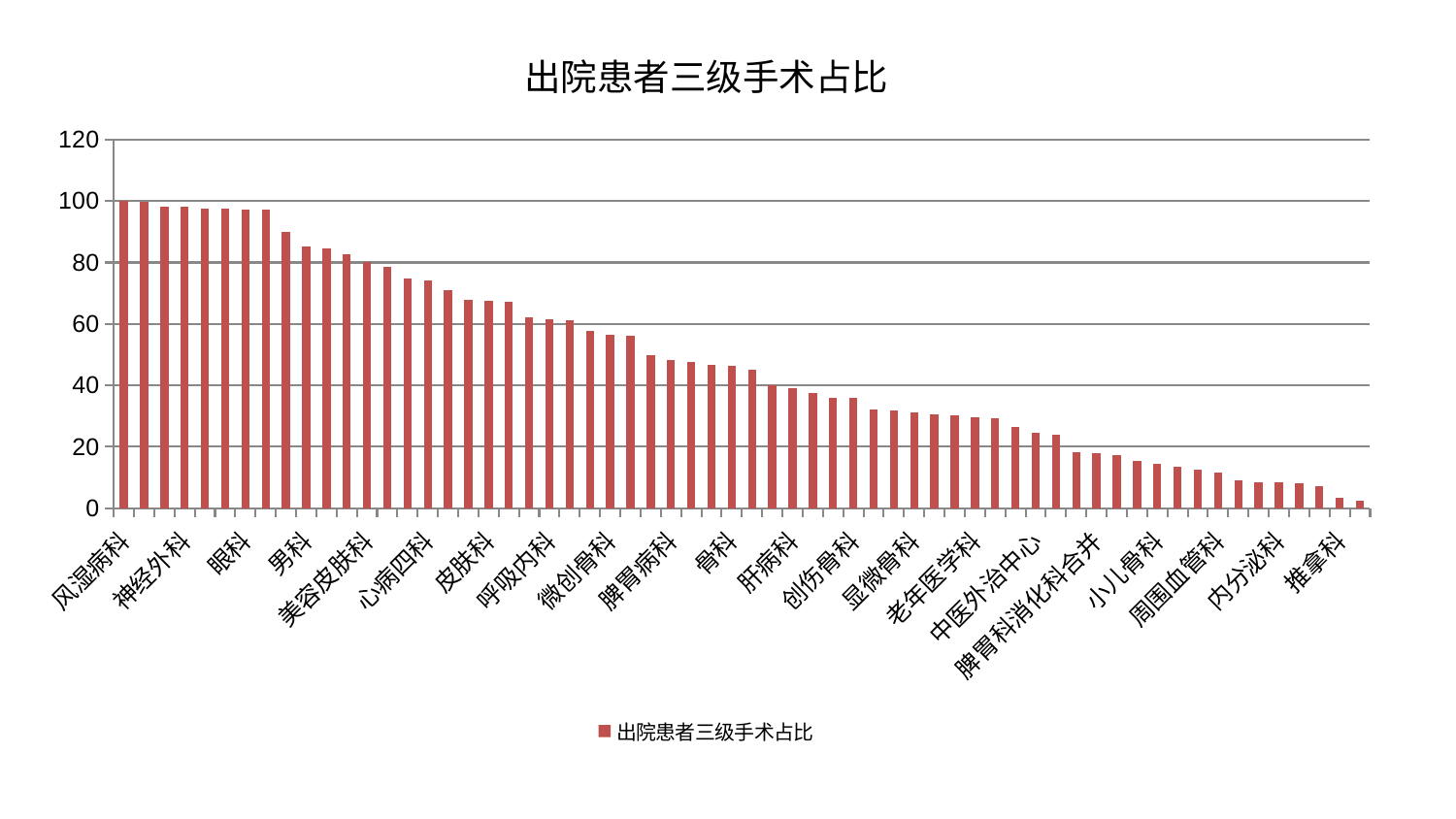

### Chart: 出院患者三级手术占比

| Category | 出院患者三级手术占比 |
|---|---|
| 风湿病科 | 100.0 |
| 耳鼻喉科 | 99.68354830995959 |
| 关节骨科 | 98.13673405659438 |
| 神经外科 | 98.08468108352682 |
| 妇科 | 97.51773922706576 |
| 神经内科 | 97.47628015185843 |
| 眼科 | 97.25165907943548 |
| 儿科 | 97.08257888006281 |
| 消化内科 | 89.95326855756639 |
| 男科 | 85.34236179381135 |
| 东区重症医学科 | 84.62181096524985 |
| 口腔科 | 82.78001785430034 |
| 美容皮肤科 | 80.11278269139316 |
| 乳腺甲状腺外科 | 78.7378287301188 |
| 肿瘤内科 | 74.70407989547375 |
| 心病四科 | 74.052284394207 |
| 身心医学科 | 71.03016483624302 |
| 治未病中心 | 67.92338688175164 |
| 皮肤科 | 67.63175834260657 |
| 东区肾病科 | 67.29273102003879 |
| 妇科妇二科合并 | 62.32116861486849 |
| 呼吸内科 | 61.57194412499878 |
| 脑病一科 | 61.31727761980288 |
| 小儿推拿科 | 57.732834019810134 |
| 微创骨科 | 56.56427545146479 |
| 心病一科 | 56.03763375718191 |
| 产科 | 49.93930046361898 |
| 脾胃病科 | 48.20506065640749 |
| 血液科 | 47.654177143868125 |
| 康复科 | 46.74757428243731 |
| 骨科 | 46.25038445011883 |
| 运动损伤骨科 | 45.090070239982914 |
| 医院 | 40.16446322690453 |
| 肝病科 | 39.141223621129015 |
| 脊柱骨科 | 37.36843781021632 |
| 西区重症医学科 | 36.080838593637765 |
| 创伤骨科 | 35.97940347390078 |
| 重症医学科 | 32.11526352186915 |
| 中医经典科 | 31.82898930155011 |
| 显微骨科 | 31.152627477397374 |
| 肾病科 | 30.590907590073773 |
| 心病二科 | 30.308340733155326 |
| 老年医学科 | 29.701513870462612 |
| 脑病三科 | 29.295842636719424 |
| 针灸科 | 26.40821941745265 |
| 中医外治中心 | 24.562948363836284 |
| 妇二科 | 23.86774683766571 |
| 肾脏内科 | 18.364474405988346 |
| 脾胃科消化科合并 | 17.904558340449817 |
| 肝胆外科 | 17.177660151146192 |
| 胸外科 | 15.362649718622766 |
| 小儿骨科 | 14.453314549899147 |
| 脑病二科 | 13.502199979101567 |
| 泌尿外科 | 12.582596226358977 |
| 周围血管科 | 11.761887586321535 |
| 心血管内科 | 9.024264818207127 |
| 综合内科 | 8.522312462108294 |
| 内分泌科 | 8.467594871941959 |
| 普通外科 | 8.101131412119512 |
| 肛肠科 | 7.262220053616381 |
| 推拿科 | 3.373064842683316 |
| 心病三科 | 2.4343611054080587 |
146